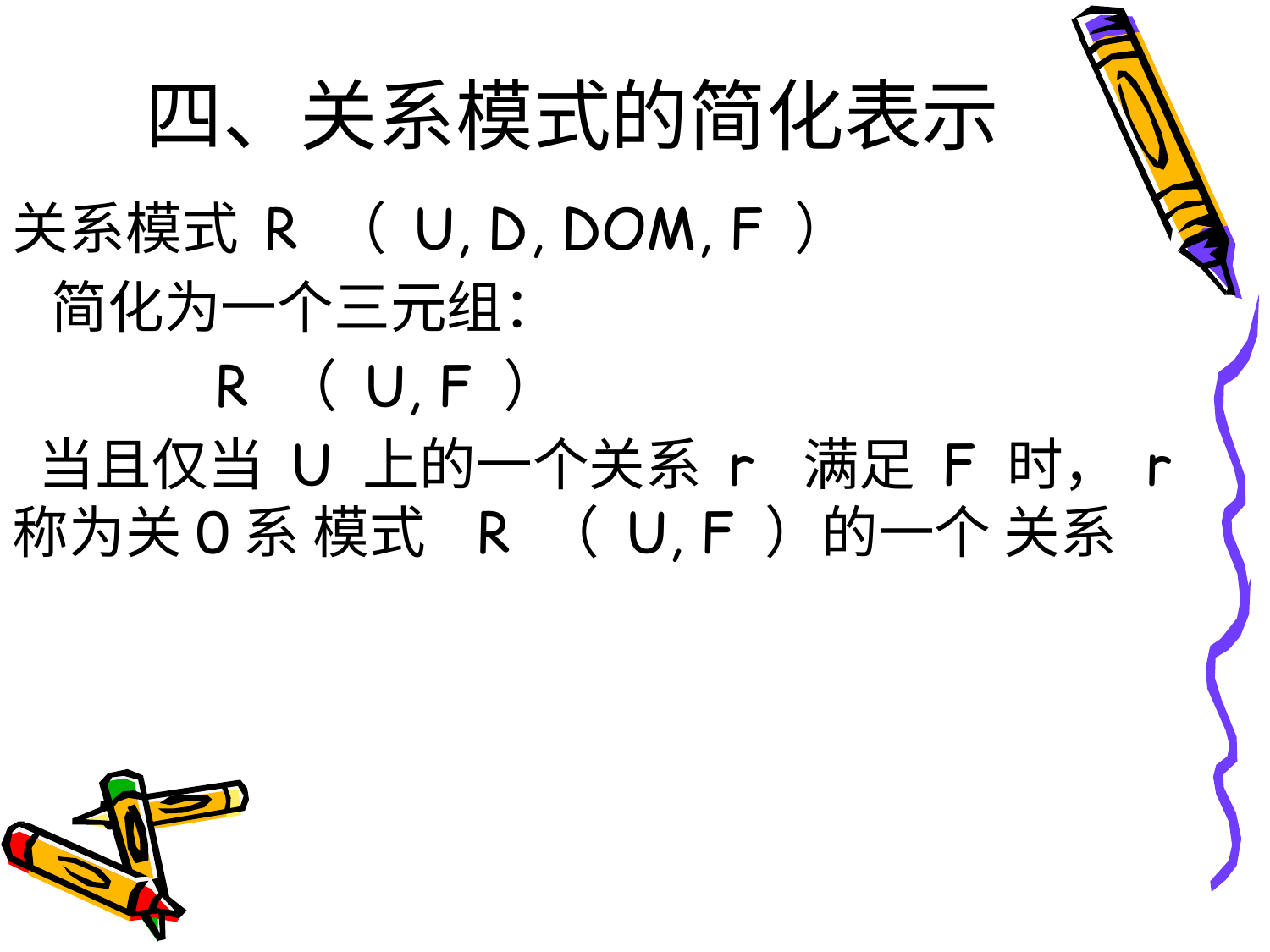

# 四、关系模式的简化表示
关系模式 R （ U, D, DOM, F ）
  简化为一个三元组：
            R （ U, F ）
 当且仅当 U 上的一个关系 r  满足 F 时， r 称为关0系 模式   R （ U, F ）的一个 关系